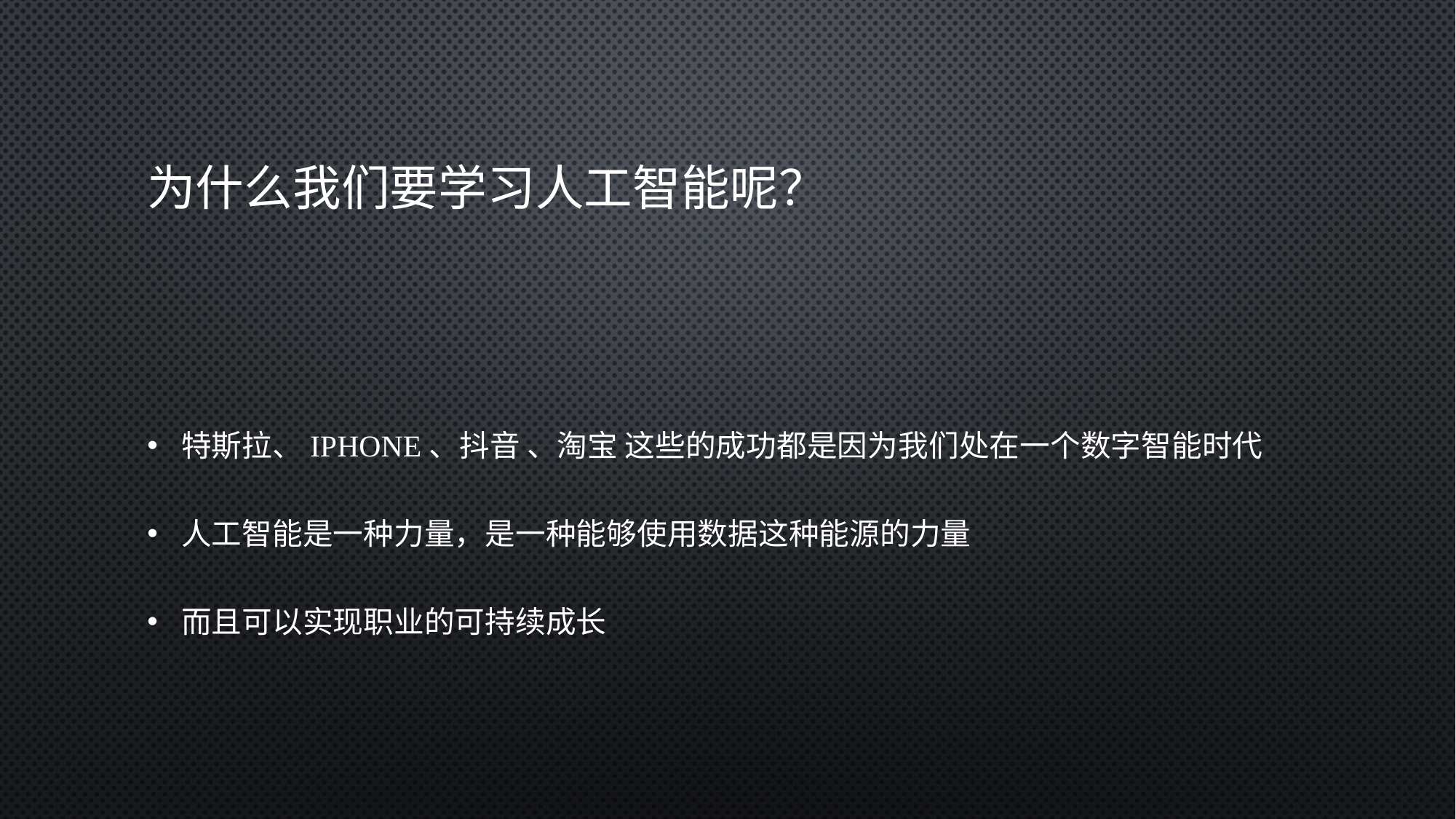

# 为什么我们要学习人工智能呢？
特斯拉、iPhone、抖音 、淘宝 这些的成功都是因为我们处在一个数字智能时代
人工智能是一种力量，是一种能够使用数据这种能源的力量
而且可以实现职业的可持续成长